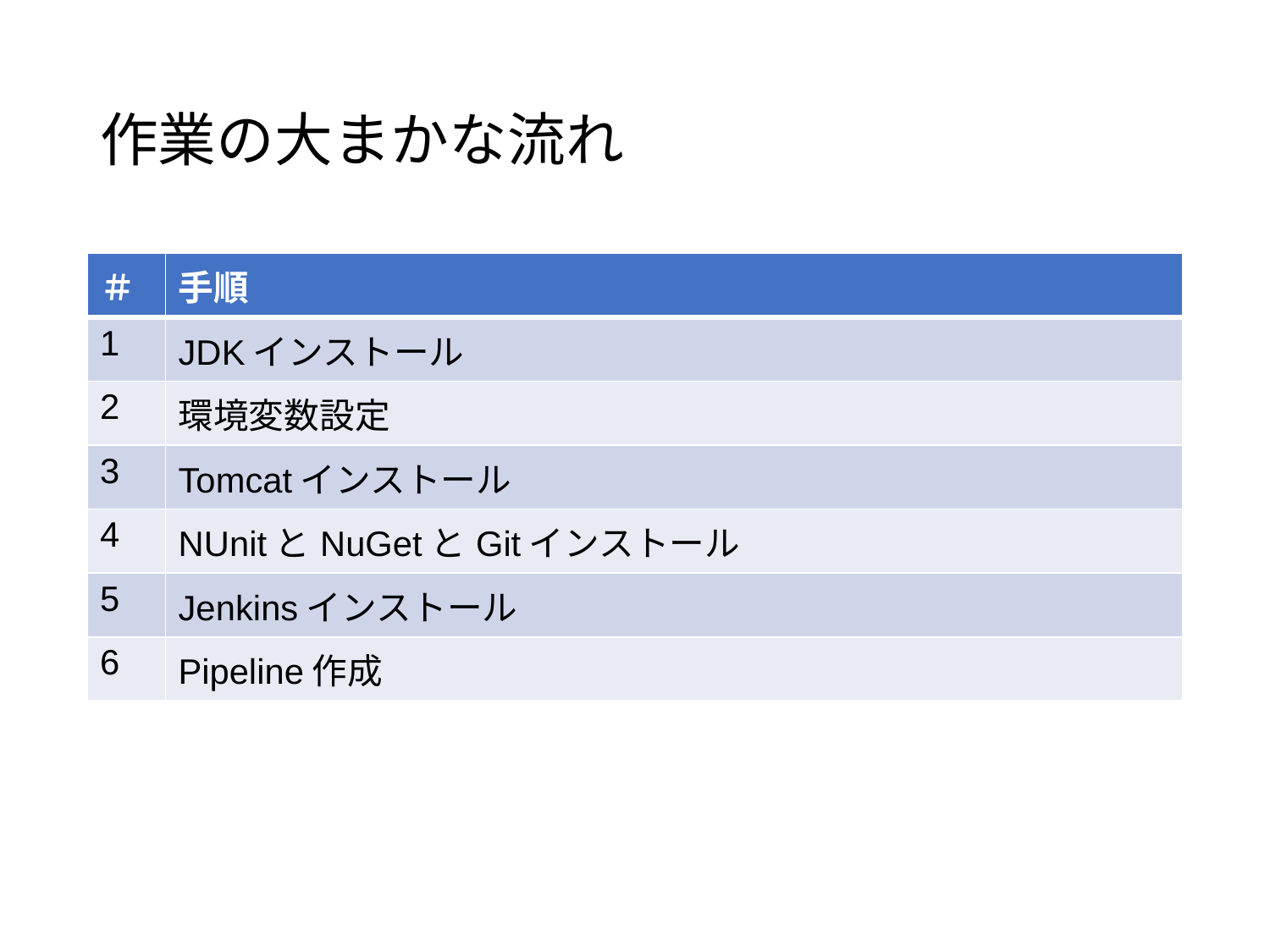

# 作業の大まかな流れ
| ＃ | 手順 |
| --- | --- |
| 1 | JDKインストール |
| 2 | 環境変数設定 |
| 3 | Tomcatインストール |
| 4 | NUnitとNuGetとGitインストール |
| 5 | Jenkinsインストール |
| 6 | Pipeline作成 |